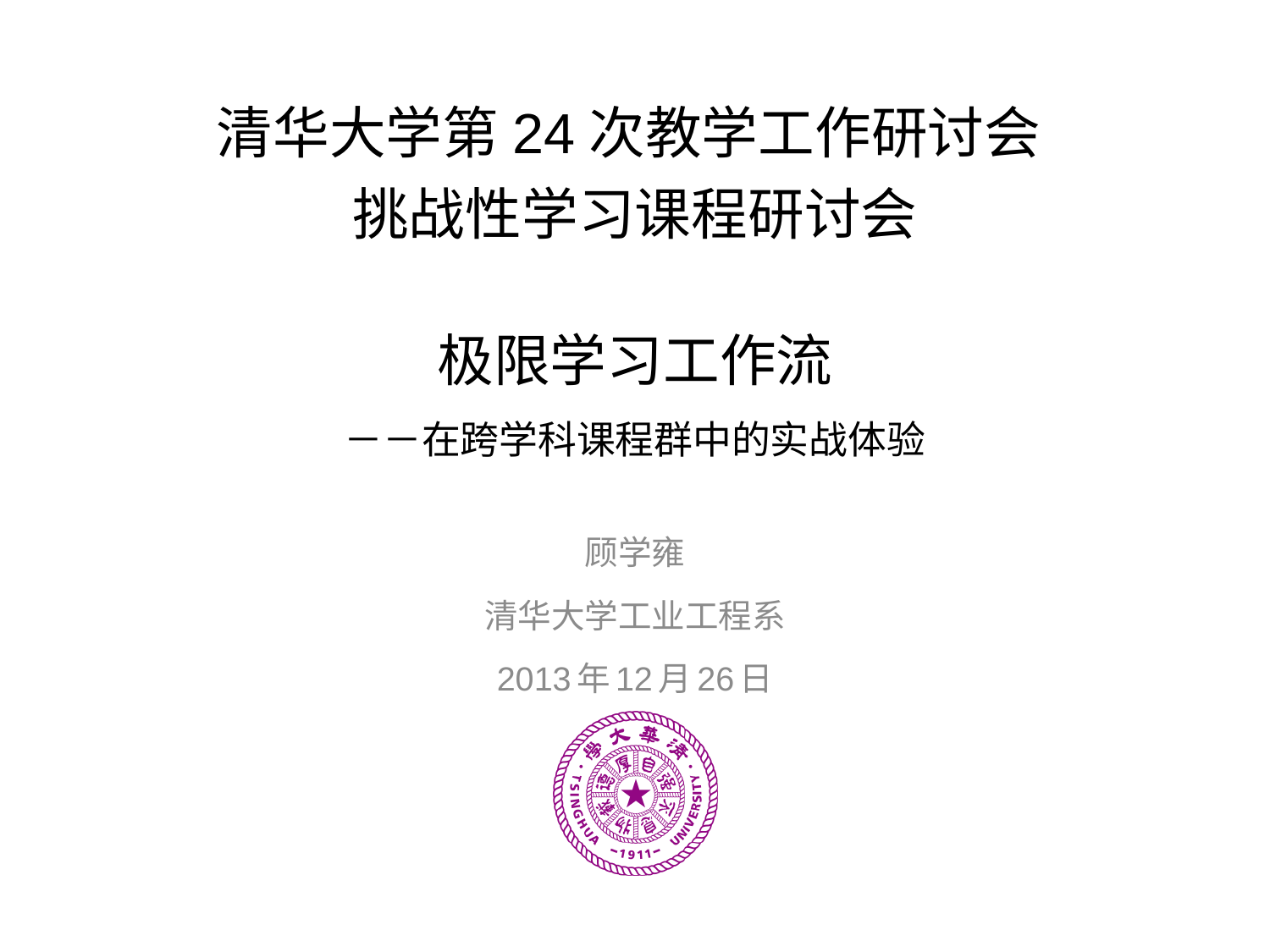

清华大学第24次教学工作研讨会
挑战性学习课程研讨会
# 极限学习工作流 －－在跨学科课程群中的实战体验
顾学雍
清华大学工业工程系
2013年12月26日